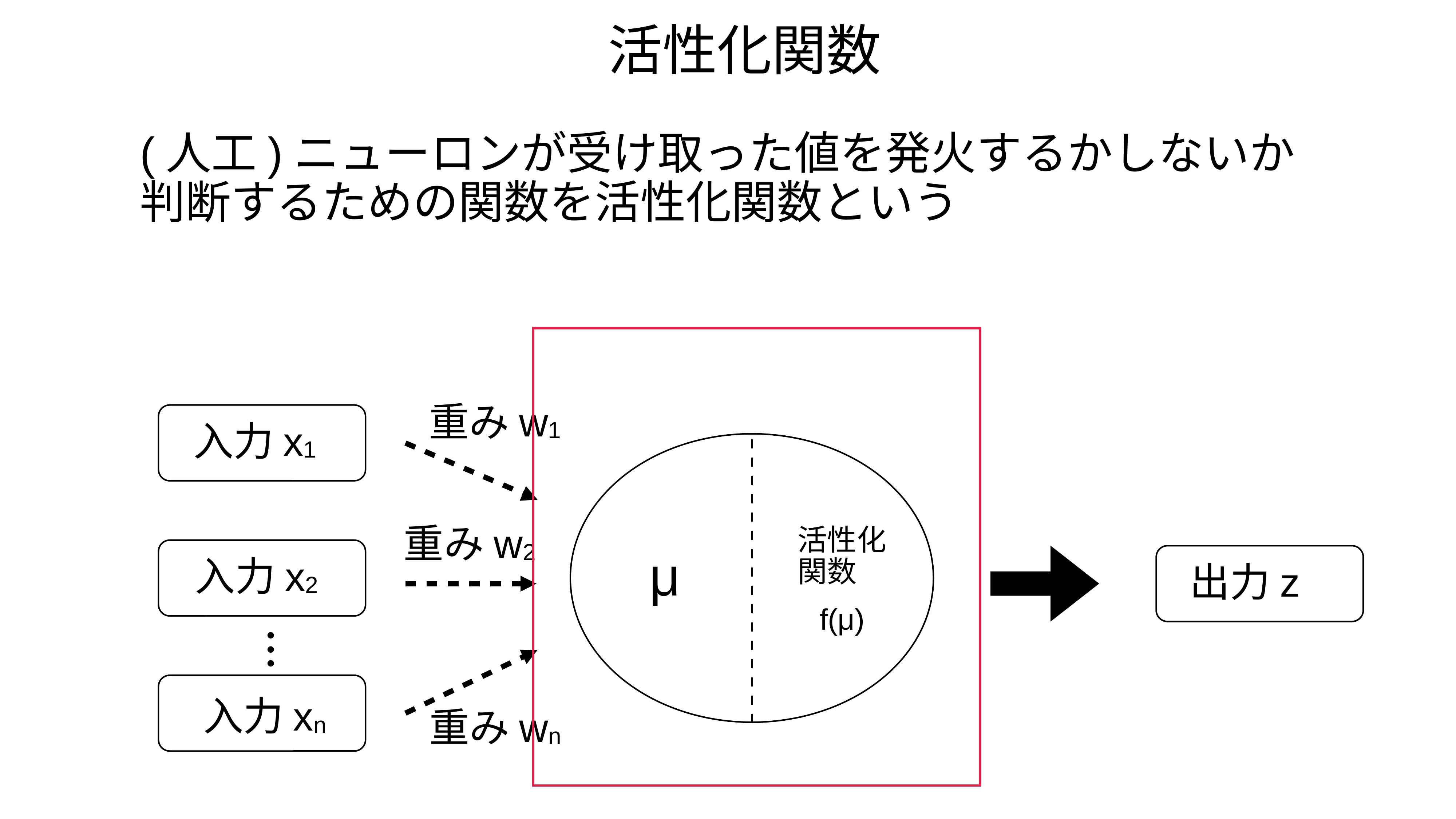

活性化関数
(人工)ニューロンが受け取った値を発火するかしないか
判断するための関数を活性化関数という

重みw1

入力x1

重みw2
活性化
関数

入力x2
μ

出力z

f(μ)
・
・
・

入力xn
重みwn